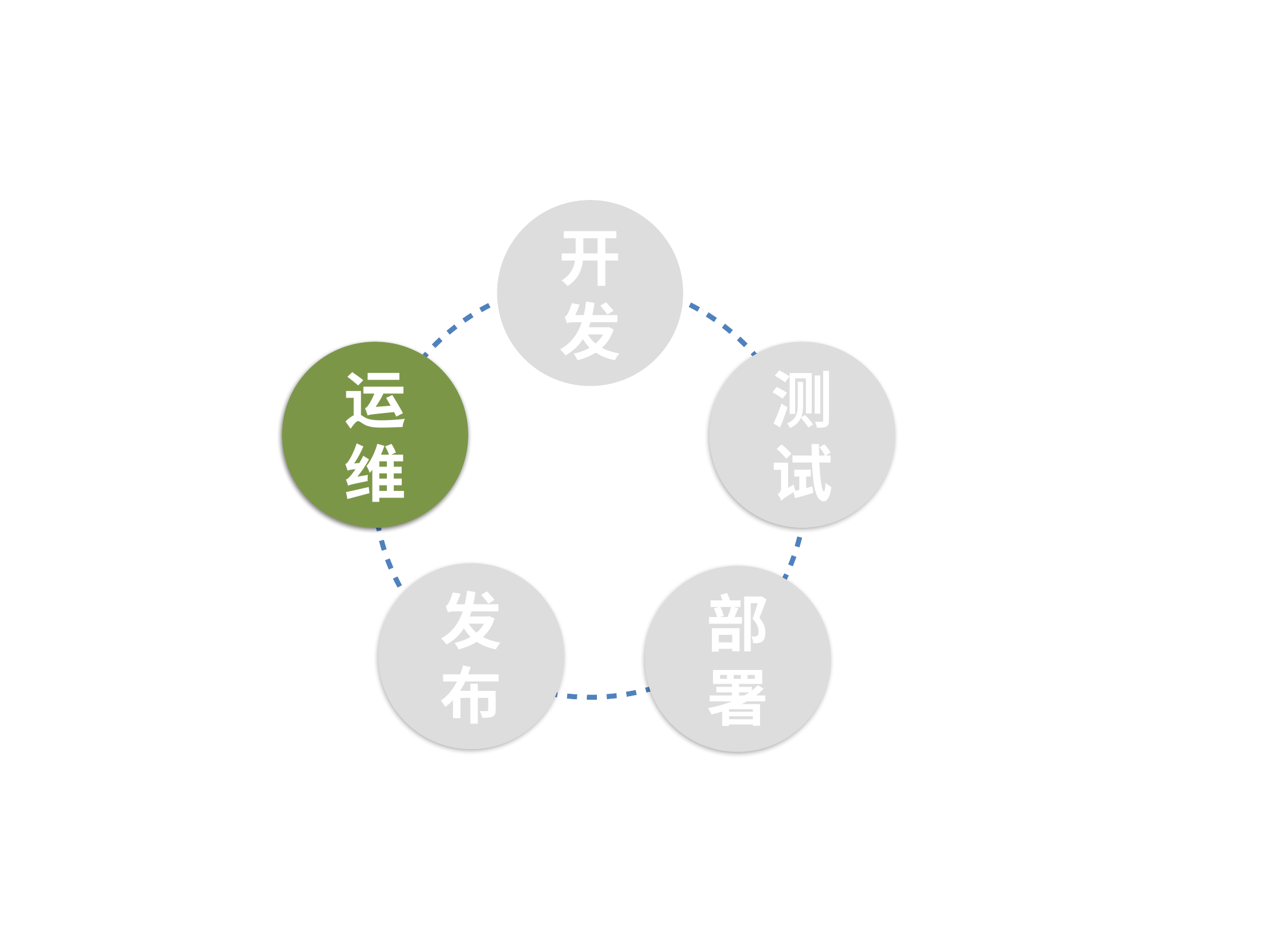

开发

运维
测试
发布
部署
运维
108